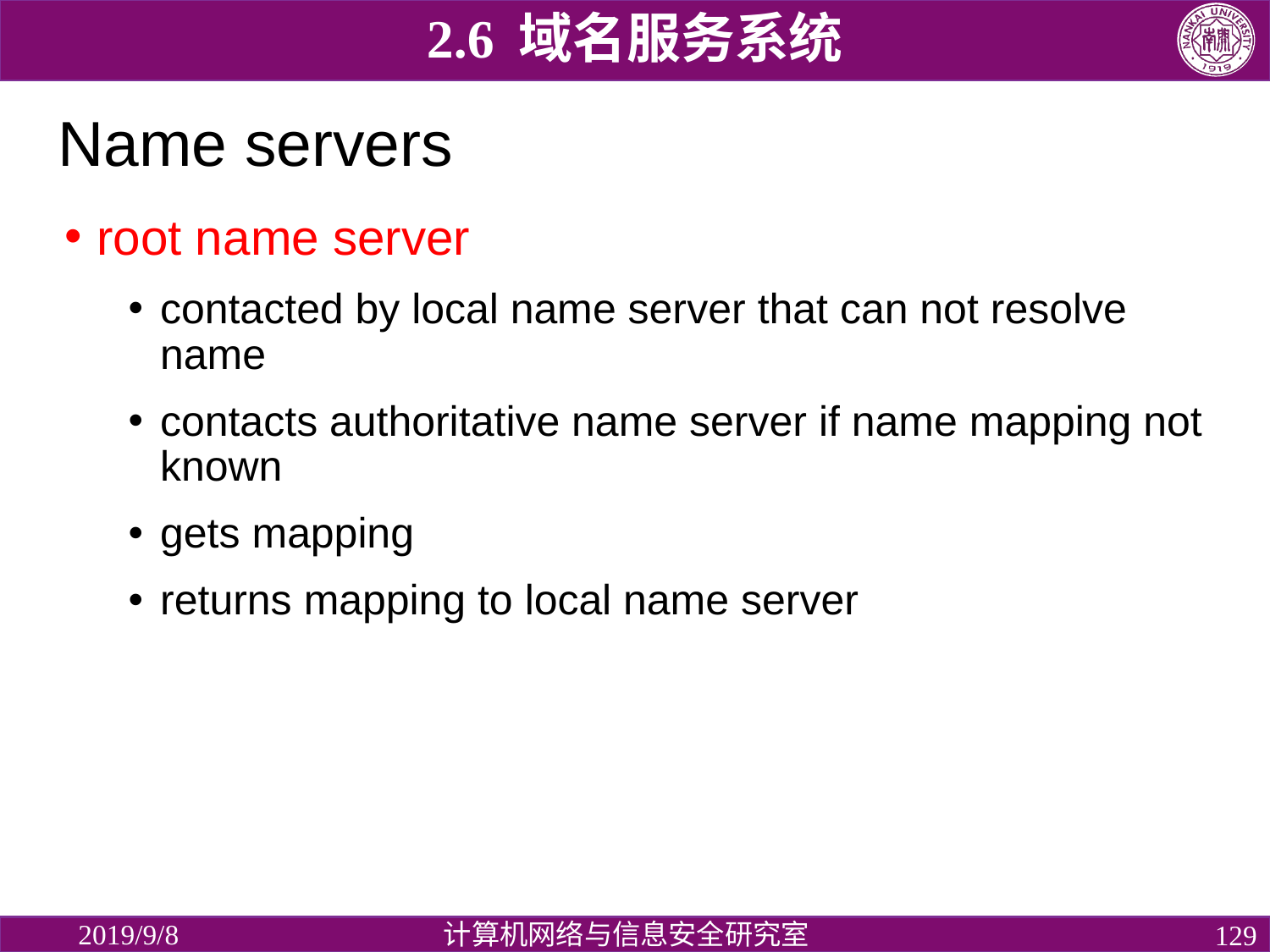

2.6 域名服务系统
# Name servers
root name server
contacted by local name server that can not resolve name
contacts authoritative name server if name mapping not known
gets mapping
returns mapping to local name server